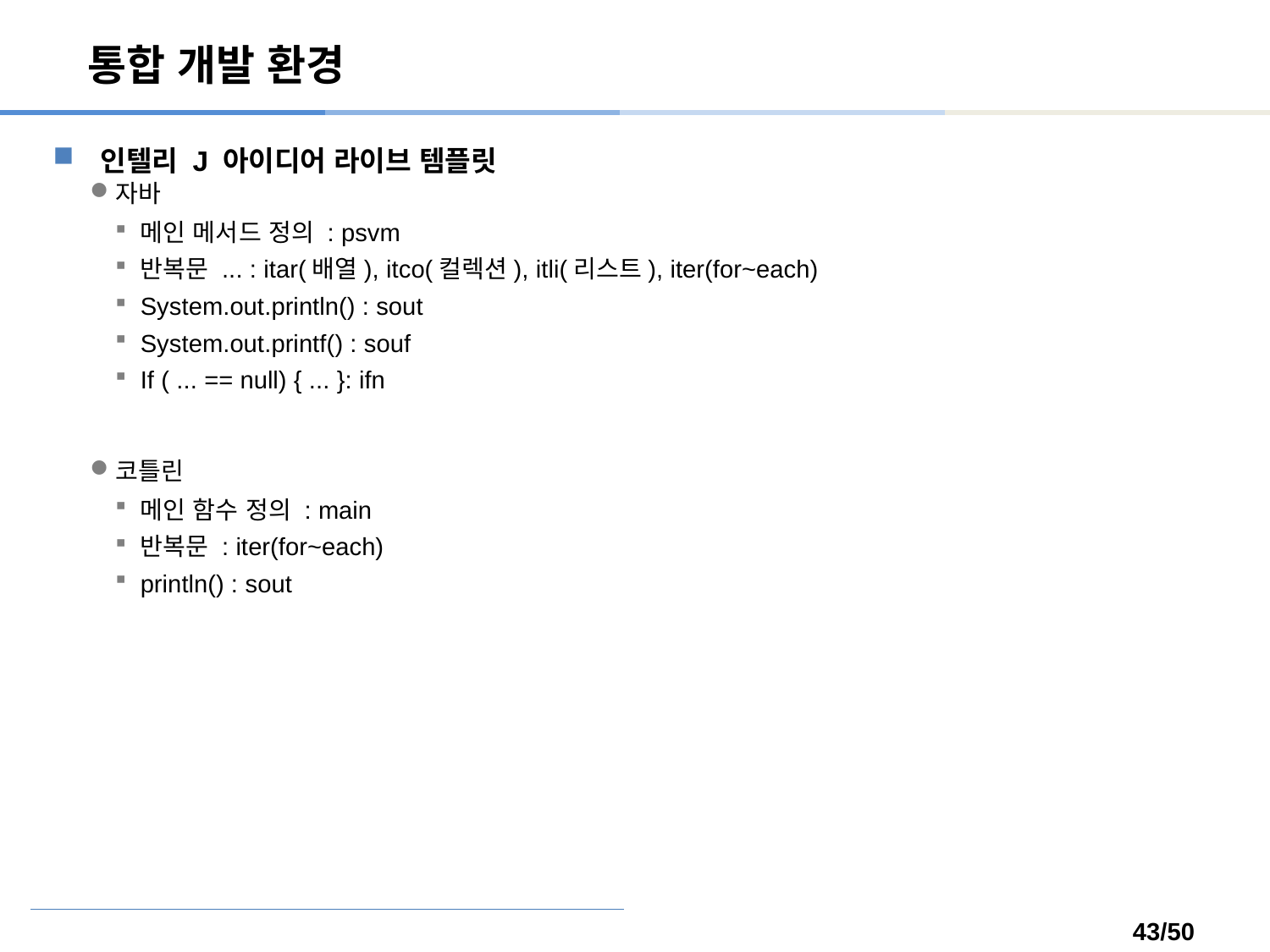

# 통합 개발 환경
인텔리 J 아이디어 라이브 템플릿
자바
메인 메서드 정의 : psvm
반복문 ... : itar(배열), itco(컬렉션), itli(리스트), iter(for~each)
System.out.println() : sout
System.out.printf() : souf
If ( ... == null) { ... }: ifn

코틀린
메인 함수 정의 : main
반복문 : iter(for~each)
println() : sout